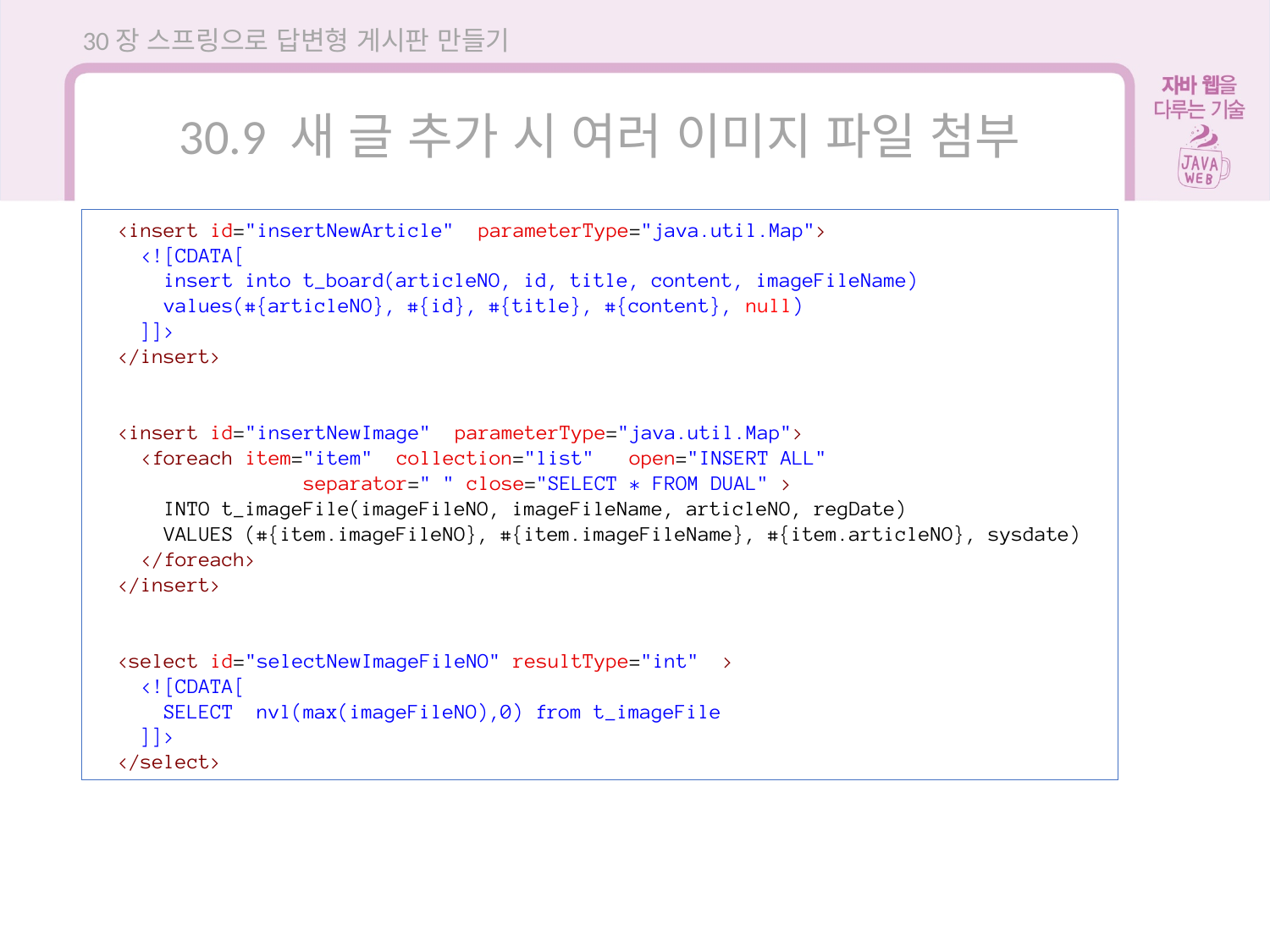

30장 스프링으로 답변형 게시판 만들기
30.9 새 글 추가 시 여러 이미지 파일 첨부
  <insert id="insertNewArticle"  parameterType="java.util.Map">
    <![CDATA[
      insert into t_board(articleNO, id, title, content, imageFileName)
      values(#{articleNO}, #{id}, #{title}, #{content}, null)
    ]]>
  </insert>

  <insert id="insertNewImage"  parameterType="java.util.Map">
    <foreach item="item"  collection="list"   open="INSERT ALL"
                  separator=" " close="SELECT * FROM DUAL" >
      INTO t_imageFile(imageFileNO, imageFileName, articleNO, regDate)
      VALUES (#{item.imageFileNO}, #{item.imageFileName}, #{item.articleNO}, sysdate)
    </foreach>
  </insert>

  <select id="selectNewImageFileNO" resultType="int"  >
    <![CDATA[
      SELECT  nvl(max(imageFileNO),0) from t_imageFile
    ]]>
  </select>